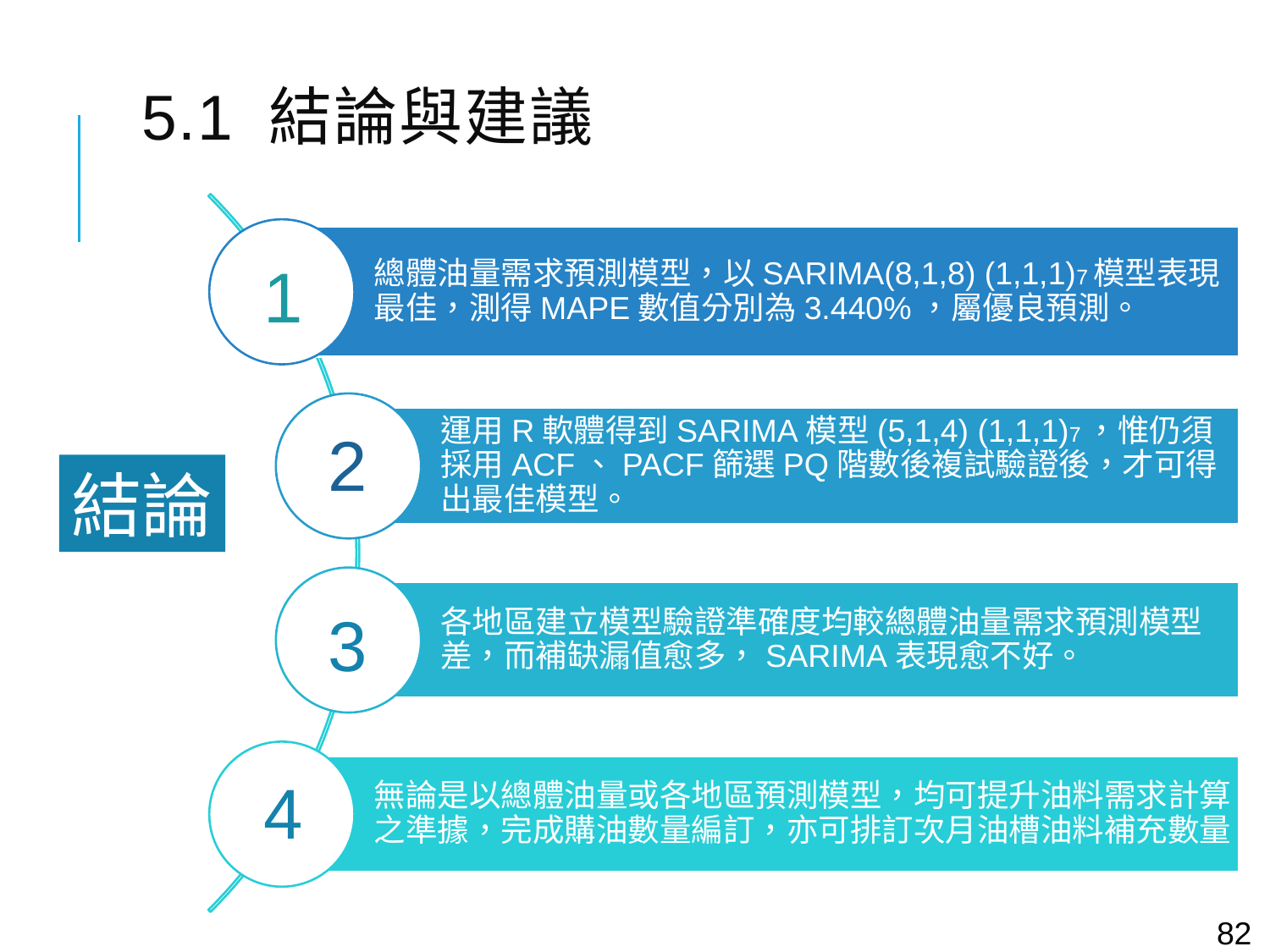

本研究運用公部門油料每日耗用量，採用時間序列模式中的SARIMA模型、Holt-Winters模型及分解法模型進行預測，評估結果，均通過MAPE指標，測得MAPE數值分別為3.440%、10.17%、10.33%，均屬優良預測，其中SARIMA模型表現最好
針對Holt-Winters 模型(三次指數平滑法)，可以得出水平項參數約0.1166550，趨勢項參數約為0.0000001，週期參數為0.0167684，因三次指数平滑法可預測具有趨势和季節性的時間序列，故測得MAPE準確度亦有不錯表現，與分解法相比，分解法一樣可以處理趨势和季節性參數，故準確度幾乎相近，而以趨勢圖觀察，Holt-Winters 模型預測曲線走向與訓練集較相符，能給管理者提供視覺化感受，反觀分解法預測曲線走向則以中心點游走，較適合中期預測，短期預測，當預測長期時或預測值受外部干擾時，其預測能力會減弱
平穩的時間序列能對預測結果更加精準，經過一階差分處理後以ADF驗證方法得到序列平穩值，而透過ACF與PACF數據分析，可得到p、q參數值，將各種參數組合進行擬合，可求出ARIMA最佳參數，而運用R軟體導入函數，進階得到SARIMA模型，因ARIMA是目前應用最廣泛的單變量時間序列數據預測方法之一，但它不支持具有季節性成分的時間序列，本研究為了支持序列的季節分量，續將ARIMA模型擴展成為SARIMA，SARIMA模型運用R軟體導入函數，得到模型參數為(8,1,8) (1,1,1)7，而採用ACF、PACF篩選出PQ階數後，代入準確度驗證，核算出SARIMA，是最佳模型，雖差異不大，惟仍須複試驗證後，才可得出最佳模型
總資料集為公部門每日油料耗用量，係由各地區(A~H區)裝備每日用油耗用量彙總而成，為瞭解各地區是否能採用時間序列方式預測油料需求，故本研究第二階段進行各地區預測模型建立循總體耗量建模方式執行，採SARIMA模型、Holt-Winters模型及分解法模型預測，驗證結果，A~F區一樣是SARIMA模型表現最好，而G、H則是Holt-Winters模型表現較佳，但以LEWIS所述MAPE數值評估指標僅落在合理之預測，經發現G、H補缺漏值分別為393至519不等，故判定補缺漏值愈多，SARIMA表現愈不好

# 5.1	結論與建議

總體油量需求預測模型，以SARIMA(8,1,8) (1,1,1)7模型表現最佳，測得MAPE數值分別為3.440%，屬優良預測。
運用R軟體得到SARIMA模型(5,1,4) (1,1,1)7，惟仍須採用ACF、PACF篩選PQ階數後複試驗證後，才可得出最佳模型。
各地區建立模型驗證準確度均較總體油量需求預測模型差，而補缺漏值愈多，SARIMA表現愈不好。
無論是以總體油量或各地區預測模型，均可提升油料需求計算之準據，完成購油數量編訂，亦可排訂次月油槽油料補充數量。
1
2
結論
3
4
82